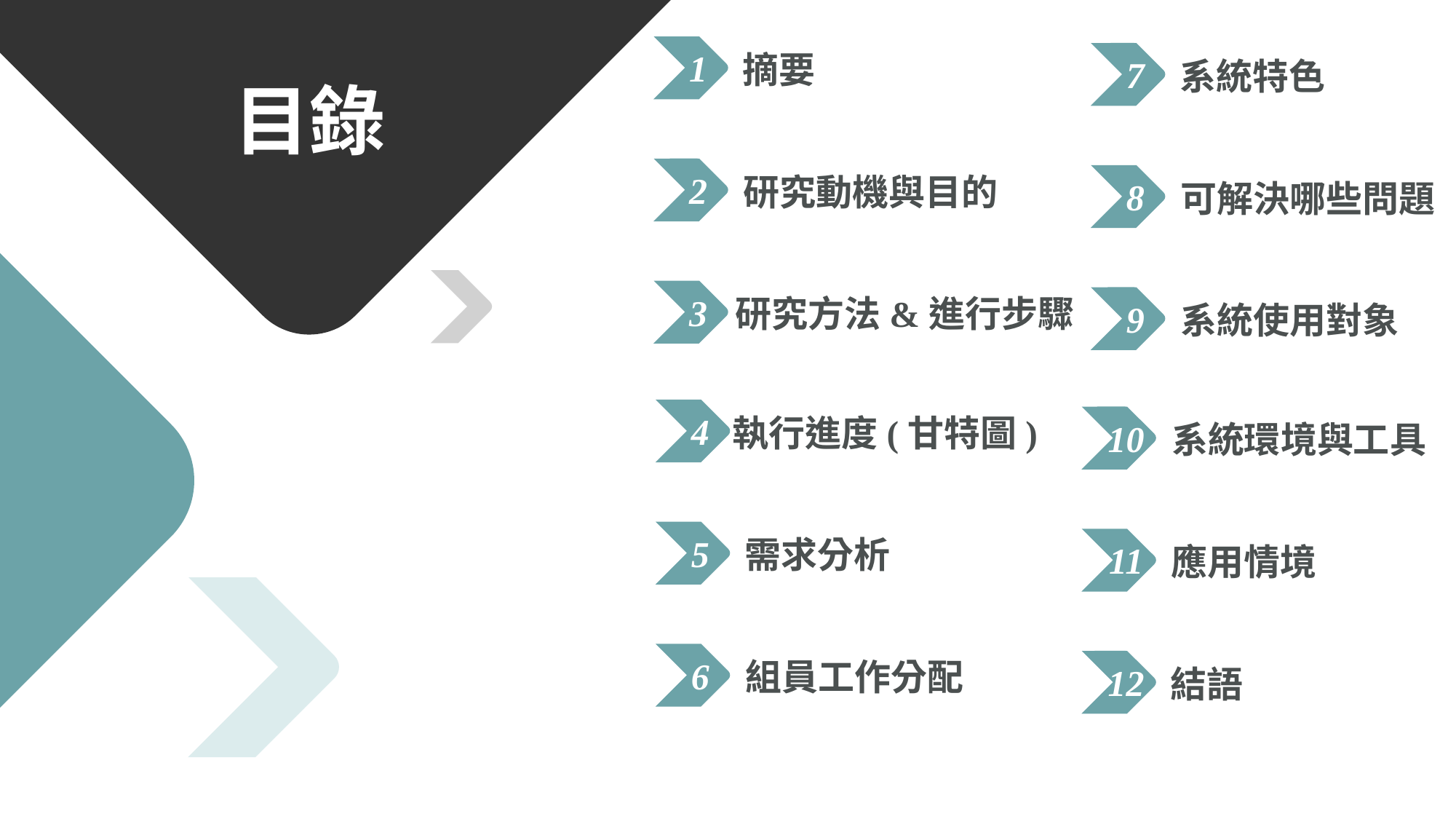

1
摘要

7
系統特色
目錄
https://www.ypppt.com/

2
研究動機與目的

8
可解決哪些問題

3
研究方法&進行步驟

9
系統使用對象

4
執行進度(甘特圖)

10
系統環境與工具

5
需求分析

11
應用情境

6
組員工作分配

12
結語